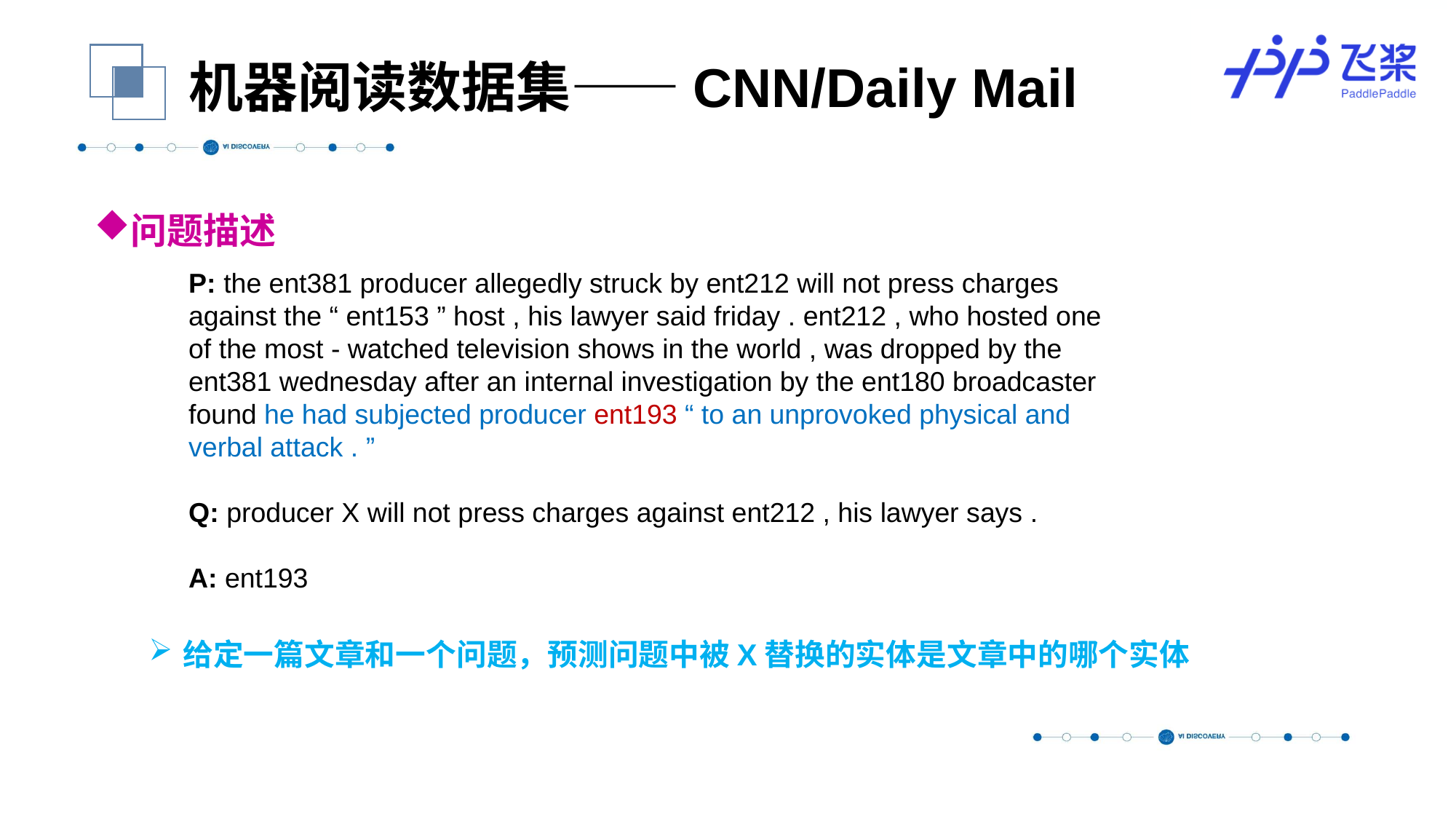

机器阅读数据集——CNN/Daily Mail

问题描述

给定一篇文章和一个问题，预测问题中被X替换的实体是文章中的哪个实体
P: the ent381 producer allegedly struck by ent212 will not press charges against the “ ent153 ” host , his lawyer said friday . ent212 , who hosted one of the most - watched television shows in the world , was dropped by the ent381 wednesday after an internal investigation by the ent180 broadcaster found he had subjected producer ent193 “ to an unprovoked physical and verbal attack . ”

Q: producer X will not press charges against ent212 , his lawyer says .

A: ent193